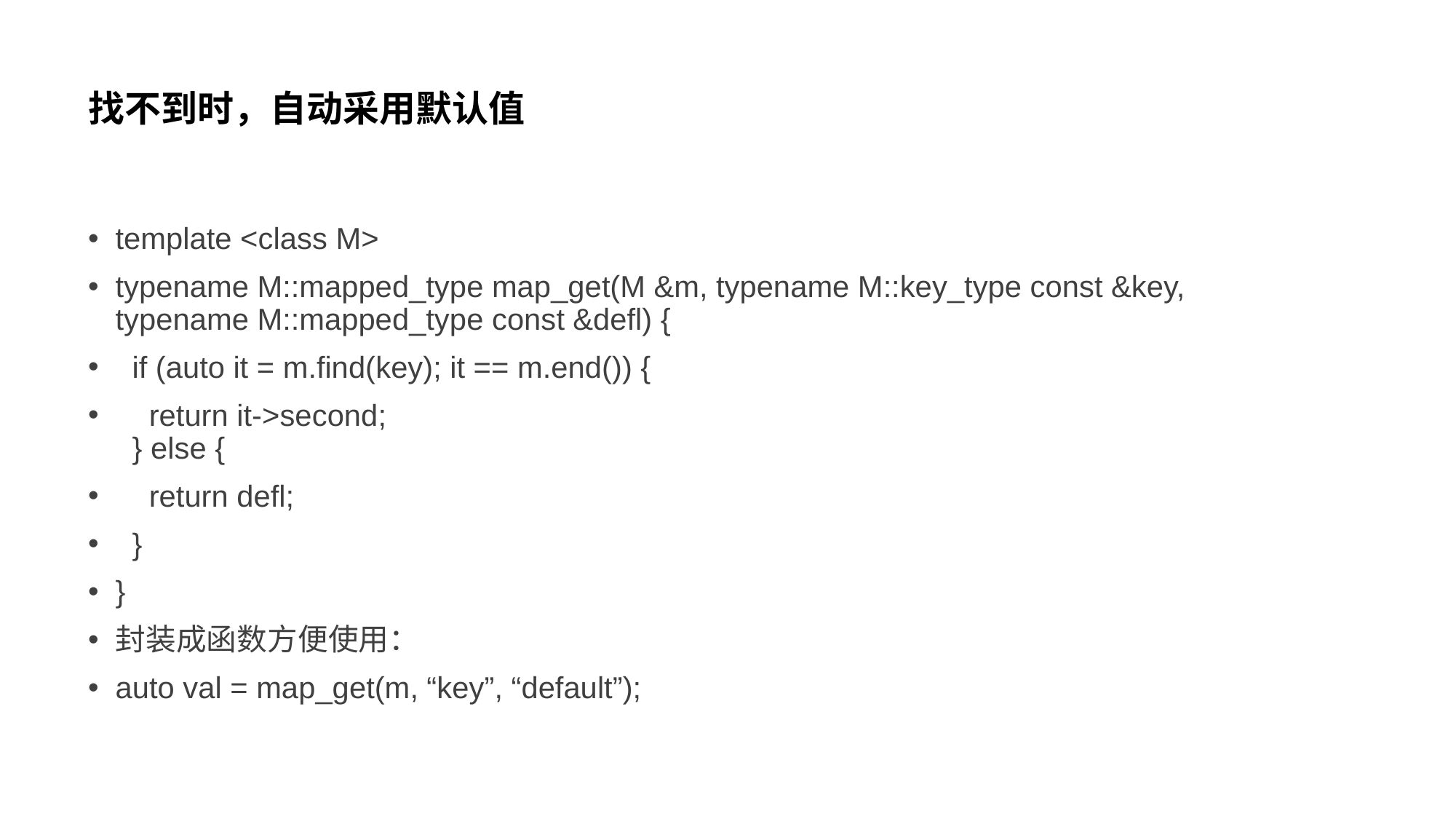

# 找不到时，自动采用默认值
template <class M>
typename M::mapped_type map_get(M &m, typename M::key_type const &key, typename M::mapped_type const &defl) {
  if (auto it = m.find(key); it == m.end()) {
    return it->second;
  } else {
    return defl;
  }
}
封装成函数方便使用：
auto val = map_get(m, “key”, “default”);